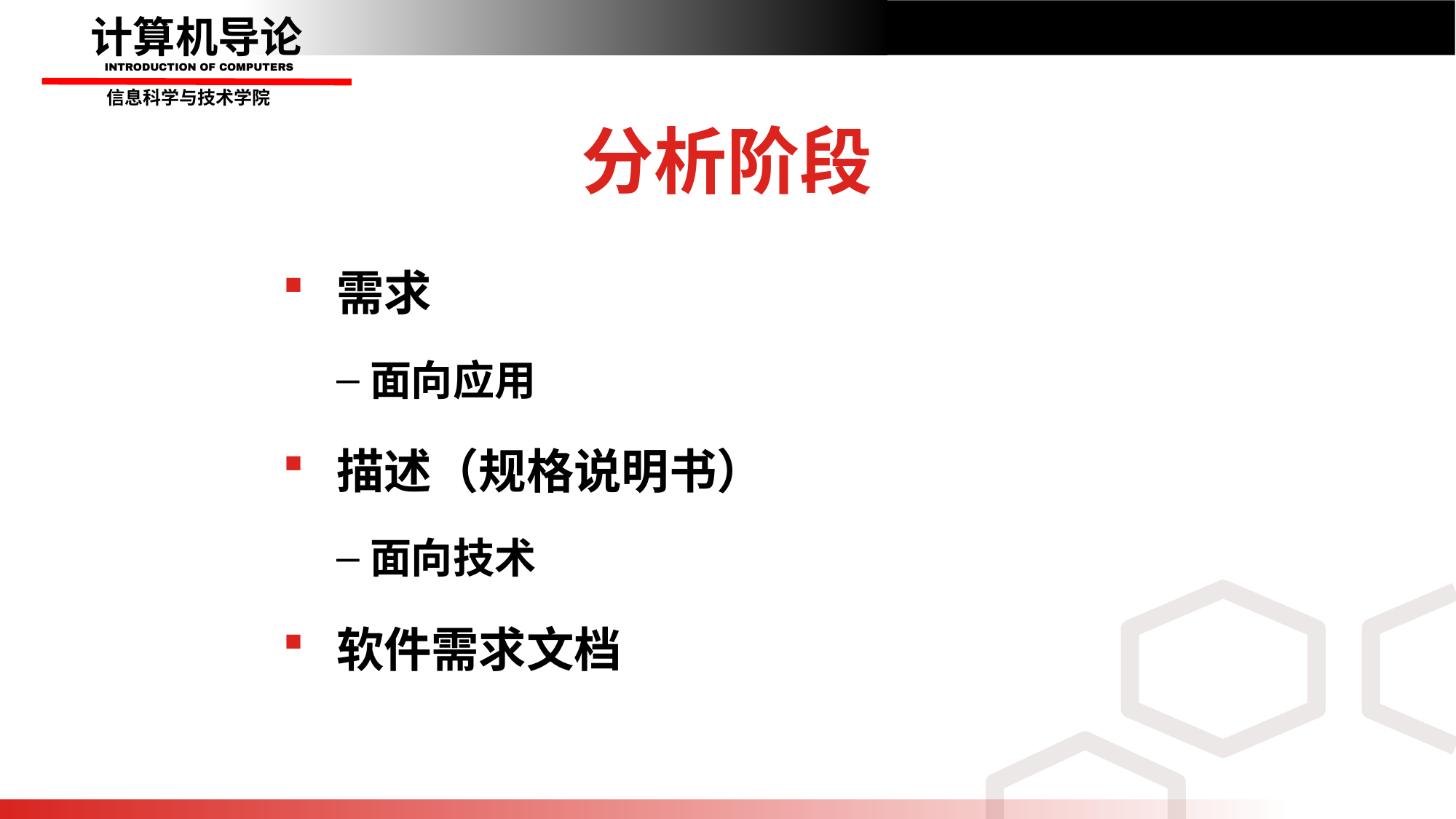

# 分析阶段
需求
面向应用
描述（规格说明书）
面向技术
软件需求文档